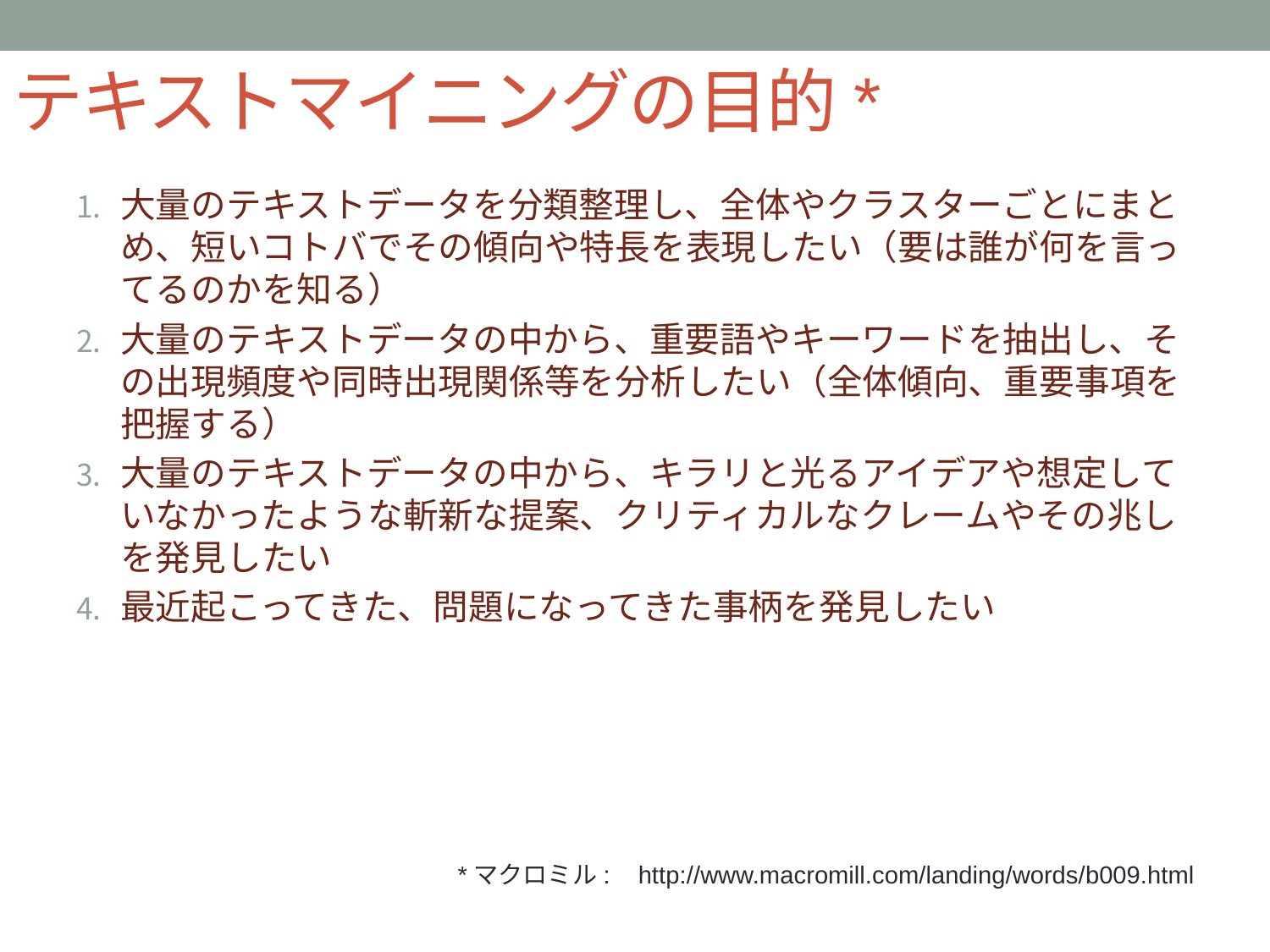

# テキストマイニングの目的*
大量のテキストデータを分類整理し、全体やクラスターごとにまとめ、短いコトバでその傾向や特長を表現したい（要は誰が何を言ってるのかを知る）
大量のテキストデータの中から、重要語やキーワードを抽出し、その出現頻度や同時出現関係等を分析したい（全体傾向、重要事項を把握する）
大量のテキストデータの中から、キラリと光るアイデアや想定していなかったような斬新な提案、クリティカルなクレームやその兆しを発見したい
最近起こってきた、問題になってきた事柄を発見したい
*マクロミル:    http://www.macromill.com/landing/words/b009.html